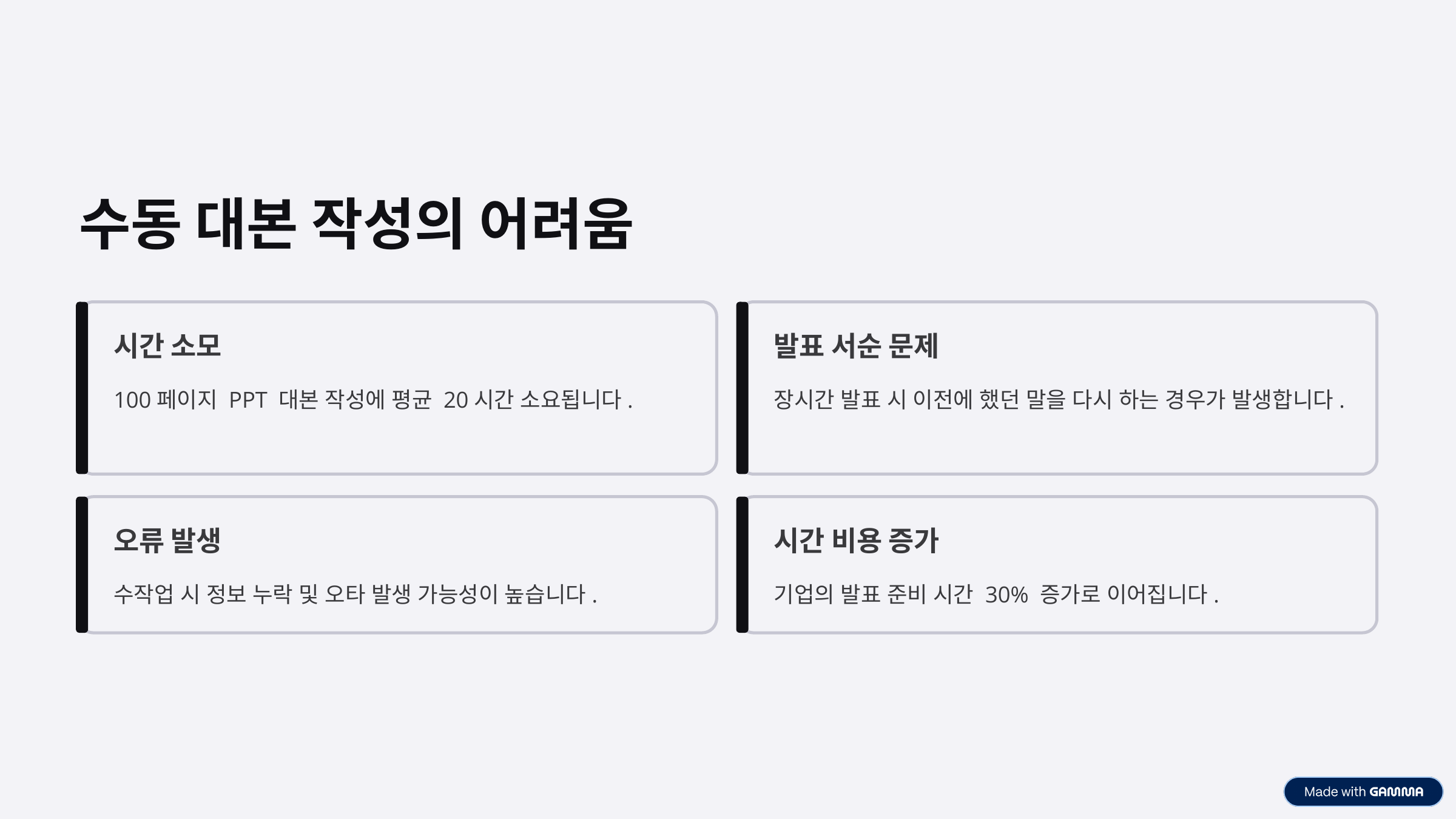

수동 대본 작성의 어려움

시간 소모
발표 서순 문제
100페이지 PPT 대본 작성에 평균 20시간 소요됩니다.
장시간 발표 시 이전에 했던 말을 다시 하는 경우가 발생합니다.

오류 발생
시간 비용 증가
수작업 시 정보 누락 및 오타 발생 가능성이 높습니다.
기업의 발표 준비 시간 30% 증가로 이어집니다.